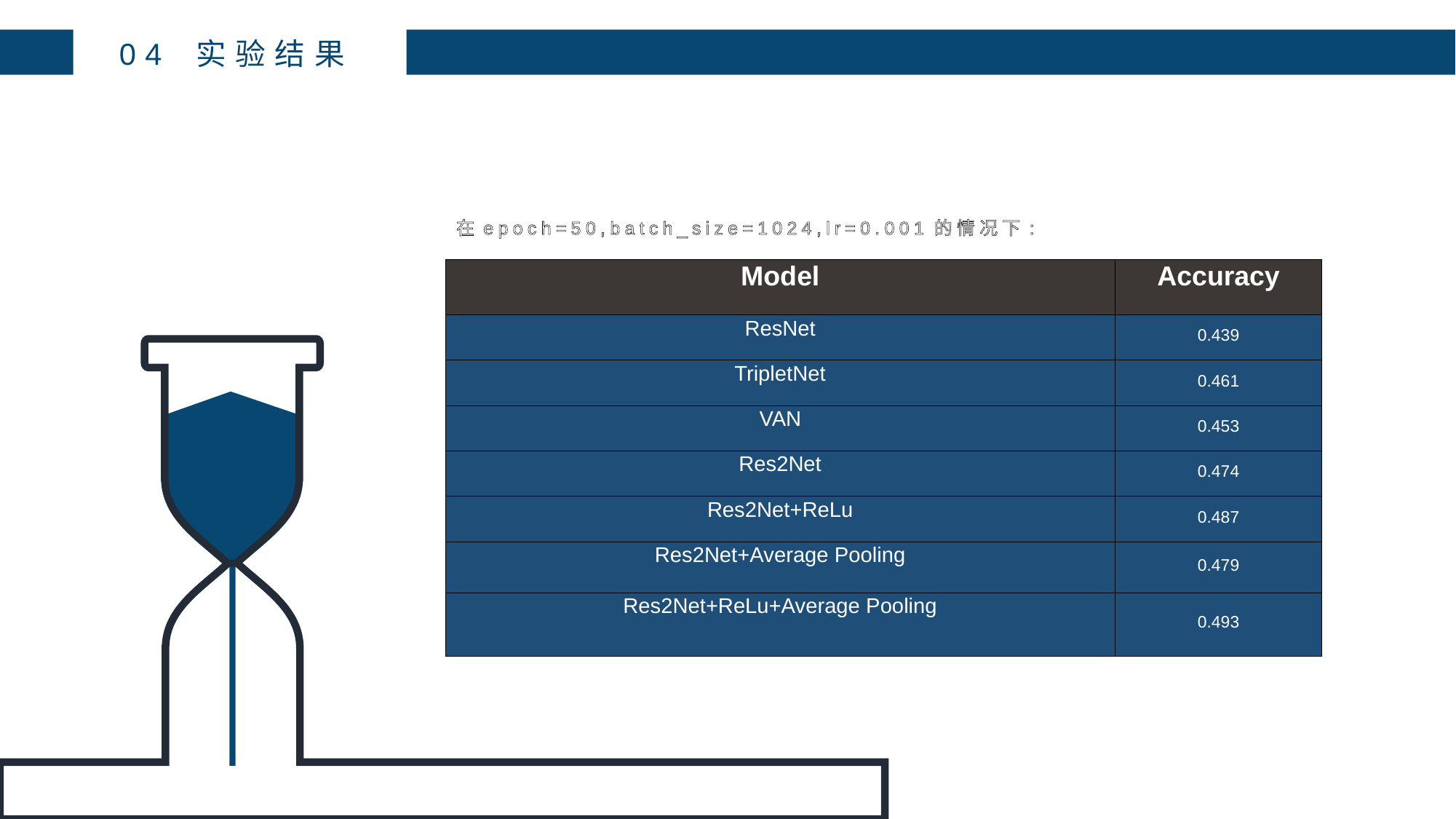

04 实验结果

在epoch=50,batch_size=1024,lr=0.001的情况下:
| Model | Accuracy |
| --- | --- |
| ResNet | 0.439 |
| TripletNet | 0.461 |
| VAN | 0.453 |
| Res2Net | 0.474 |
| Res2Net+ReLu | 0.487 |
| Res2Net+Average Pooling | 0.479 |
| Res2Net+ReLu+Average Pooling | 0.493 |